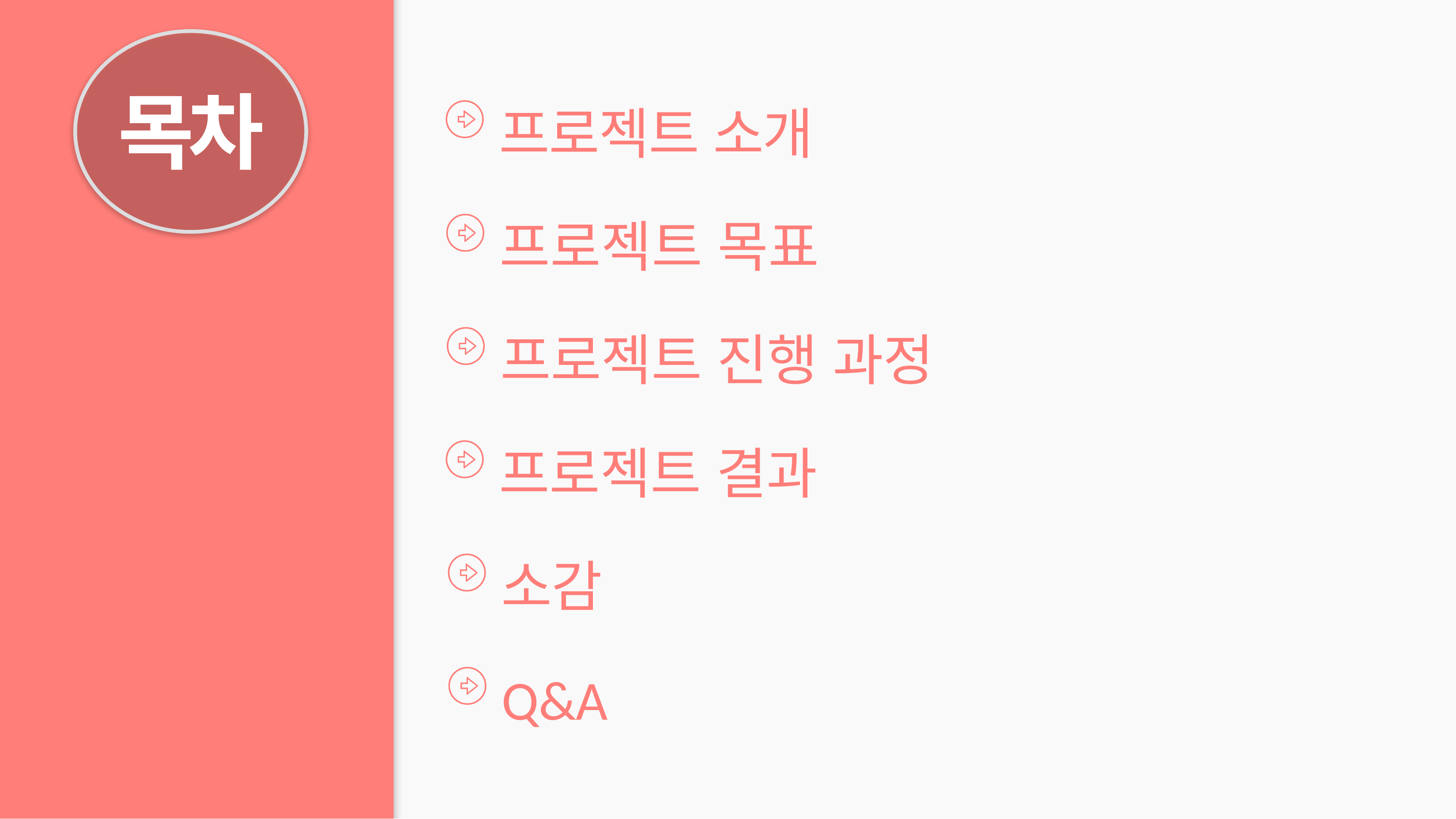

# 목차
프로젝트 소개

프로젝트 목표

프로젝트 진행 과정

프로젝트 결과

소감

Q&A